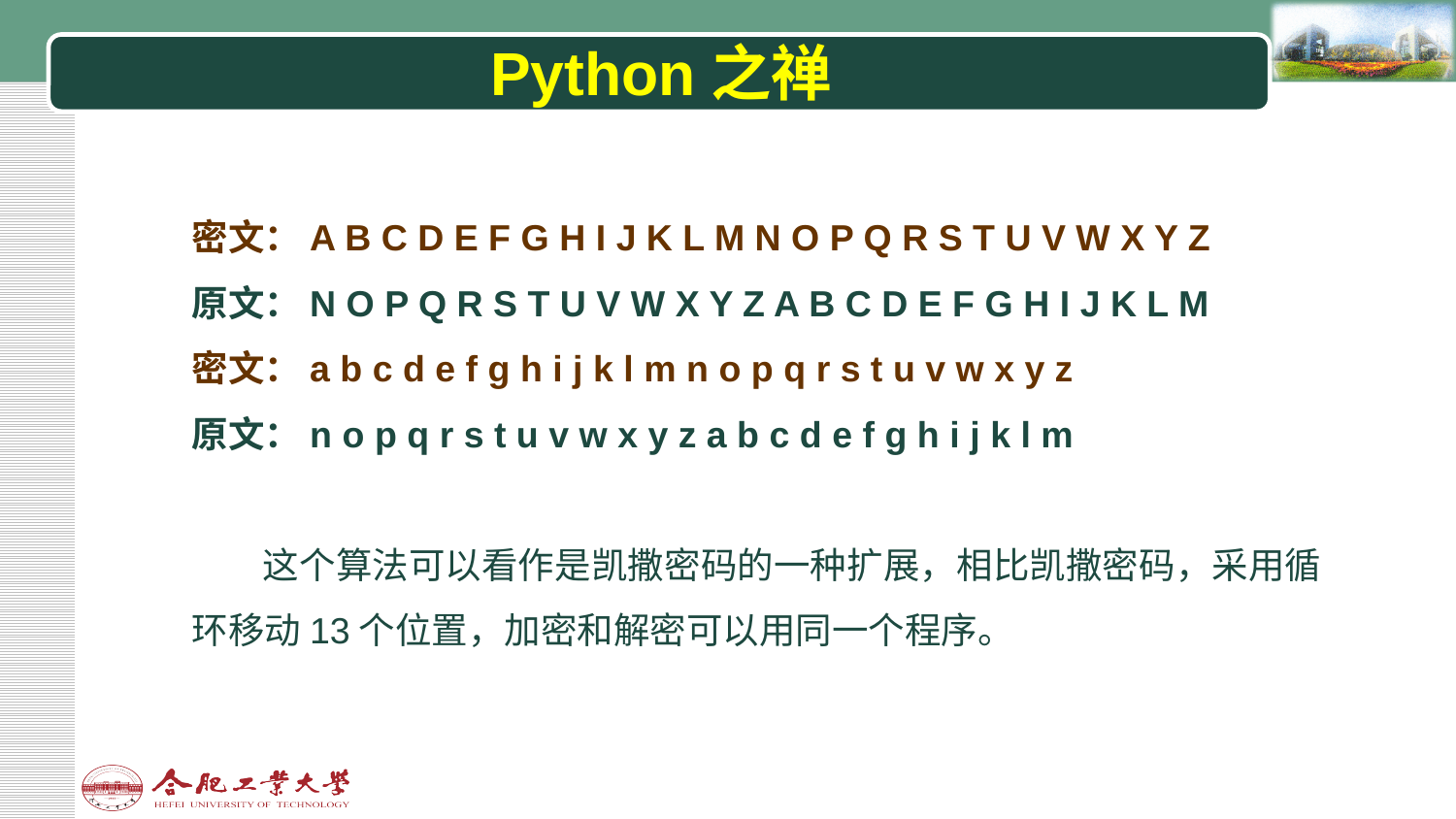

# Python之禅
密文：A B C D E F G H I J K L M N O P Q R S T U V W X Y Z
原文：N O P Q R S T U V W X Y Z A B C D E F G H I J K L M
密文：a b c d e f g h i j k l m n o p q r s t u v w x y z
原文：n o p q r s t u v w x y z a b c d e f g h i j k l m

这个算法可以看作是凯撒密码的一种扩展，相比凯撒密码，采用循环移动13个位置，加密和解密可以用同一个程序。